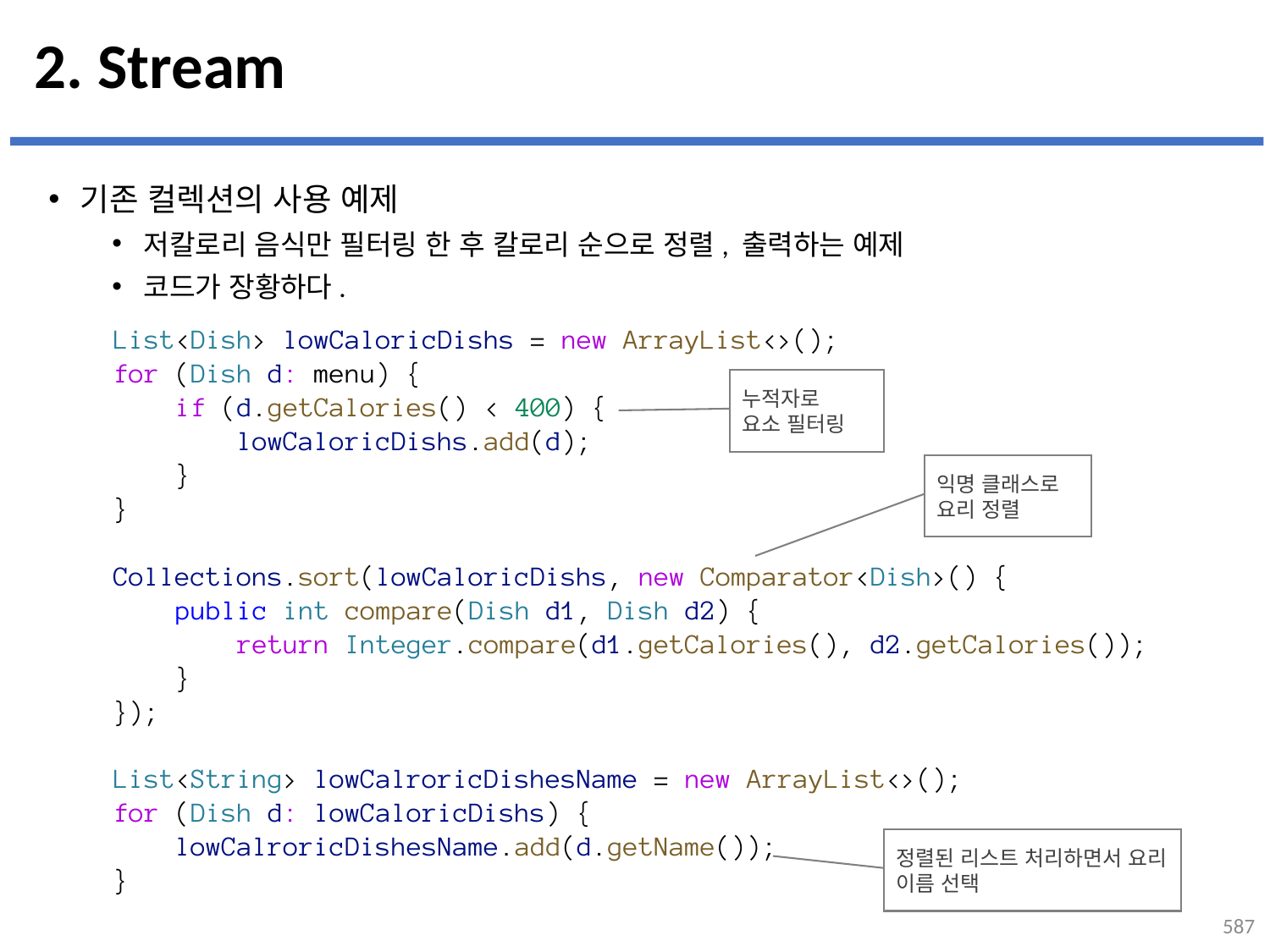

# 2. Stream
기존 컬렉션의 사용 예제
저칼로리 음식만 필터링 한 후 칼로리 순으로 정렬, 출력하는 예제
코드가 장황하다.

List<Dish> lowCaloricDishs = new ArrayList<>();
for (Dish d: menu) {
    if (d.getCalories() < 400) {
        lowCaloricDishs.add(d);
    }
}
Collections.sort(lowCaloricDishs, new Comparator<Dish>() {
    public int compare(Dish d1, Dish d2) {
        return Integer.compare(d1.getCalories(), d2.getCalories());
    }
});
List<String> lowCalroricDishesName = new ArrayList<>();
for (Dish d: lowCaloricDishs) {
    lowCalroricDishesName.add(d.getName());
}
누적자로
요소 필터링
익명 클래스로
요리 정렬
정렬된 리스트 처리하면서 요리 이름 선택
587